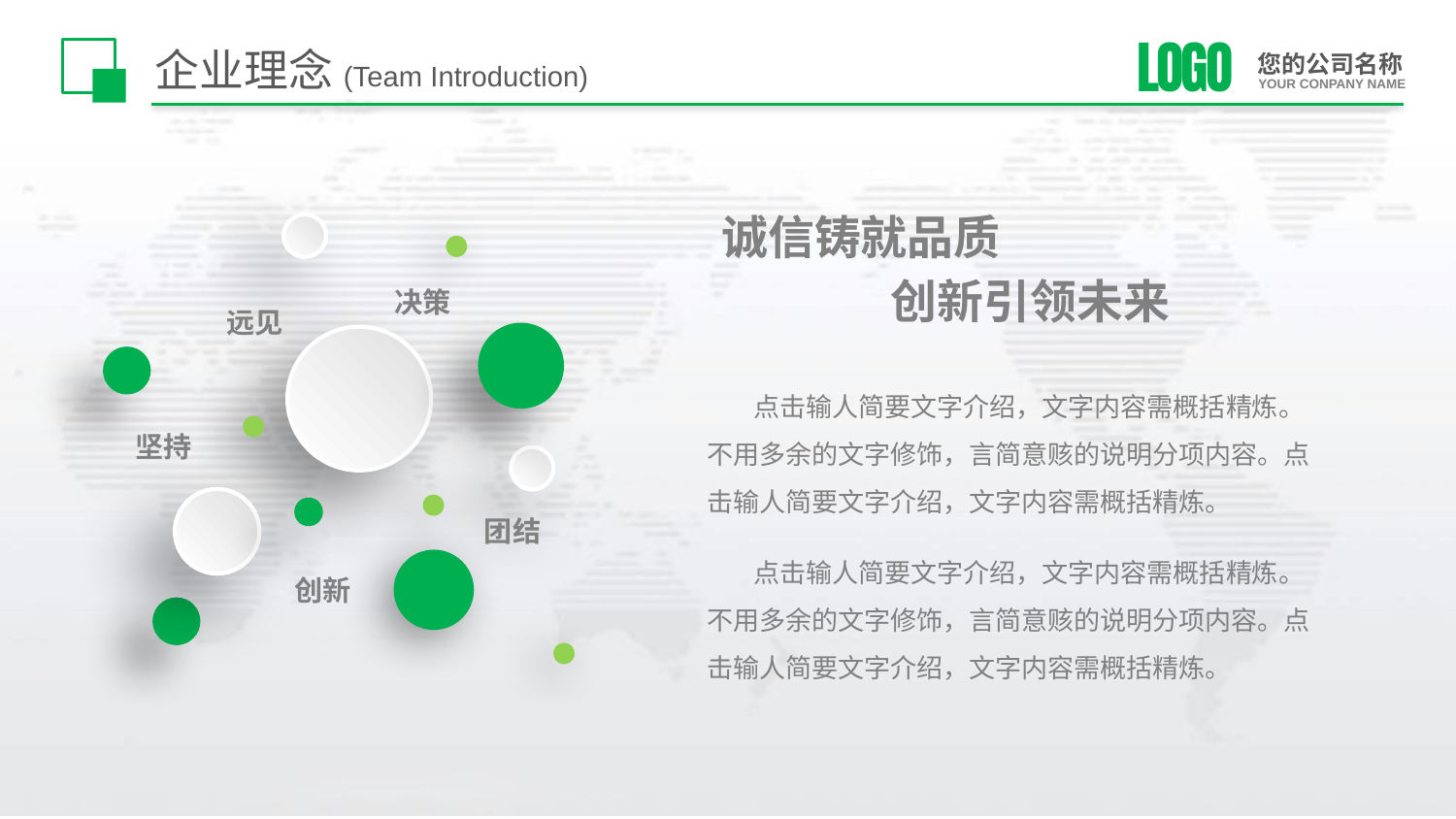

# 企业理念(Team Introduction)
诚信铸就品质

创新引领未来
决策
远见

       点击输人简要文字介绍，文字内容需概括精炼。不用多余的文字修饰，言简意赅的说明分项内容。点击输人简要文字介绍，文字内容需概括精炼。

坚持

团结
       点击输人简要文字介绍，文字内容需概括精炼。不用多余的文字修饰，言简意赅的说明分项内容。点击输人简要文字介绍，文字内容需概括精炼。

创新